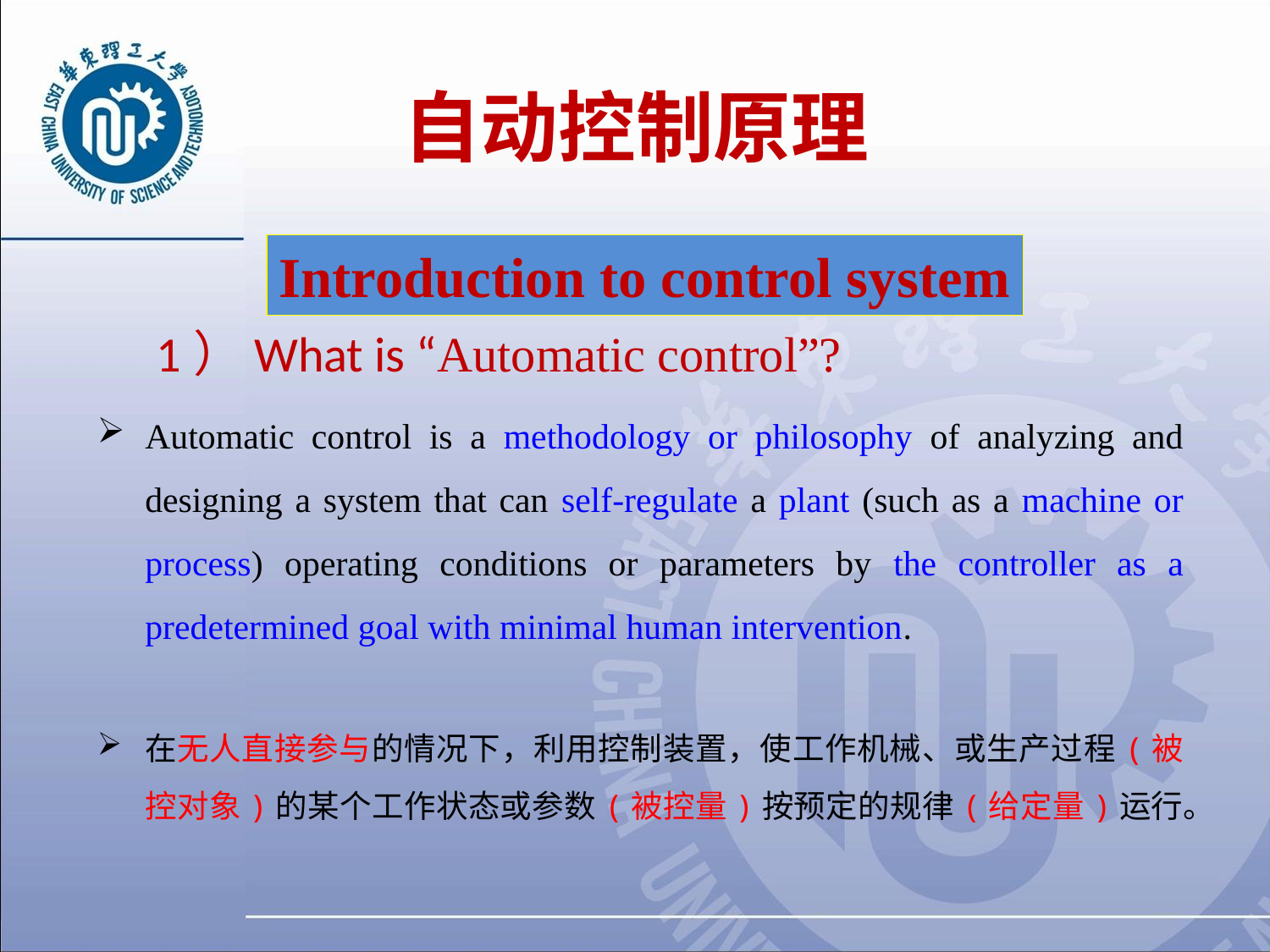

# 自动控制原理
Introduction to control system
1）What is “Automatic control”?
Automatic control is a methodology or philosophy of analyzing and designing a system that can self-regulate a plant (such as a machine or process) operating conditions or parameters by the controller as a predetermined goal with minimal human intervention.

在无人直接参与的情况下，利用控制装置，使工作机械、或生产过程(被控对象)的某个工作状态或参数(被控量)按预定的规律(给定量)运行。